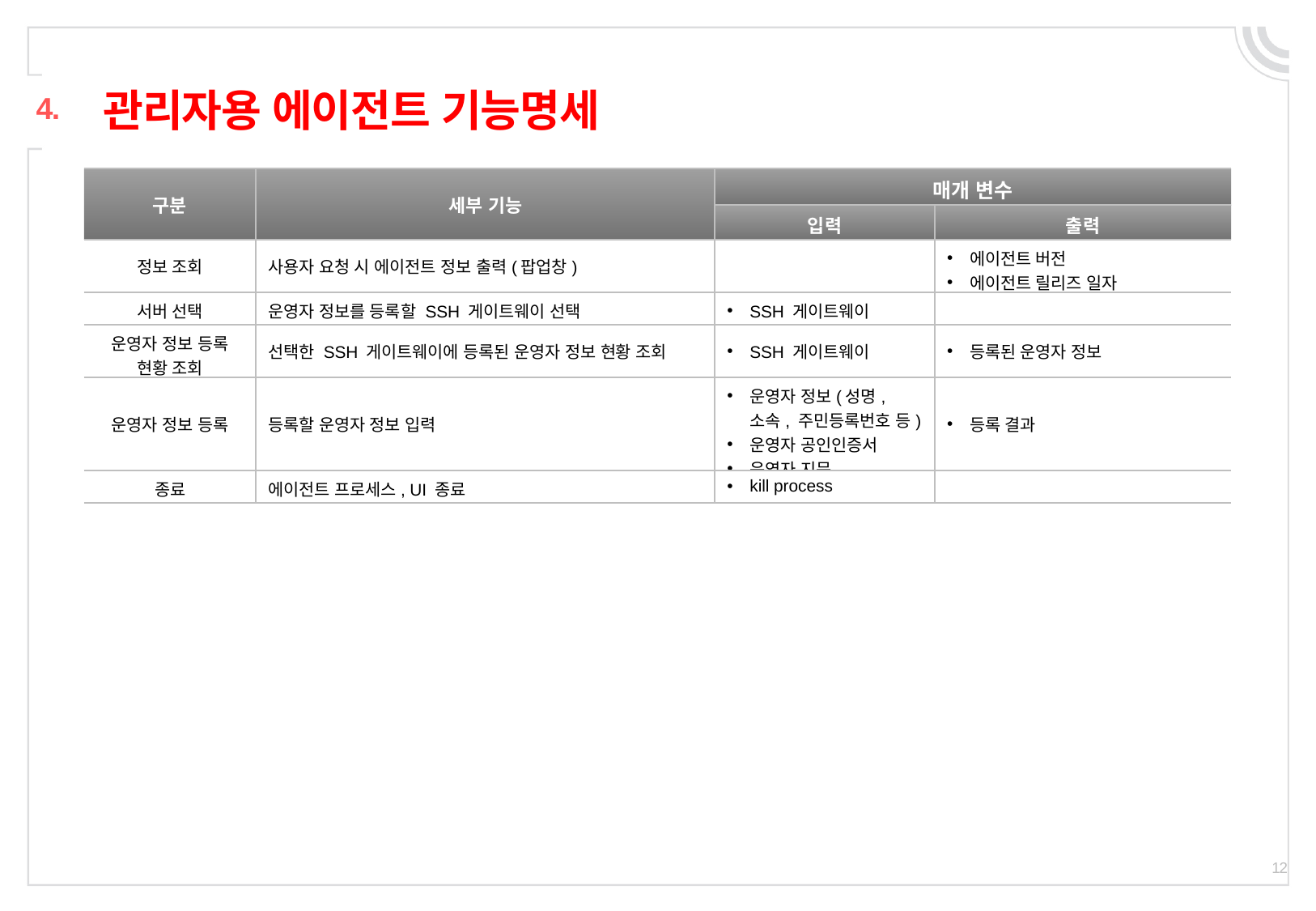

# 관리자용 에이전트 기능명세
4.
| 구분 | 세부 기능 | 매개 변수 |  |
| --- | --- | --- | --- |
|  |  | 입력 | 출력 |
| 정보 조회 | 사용자 요청 시 에이전트 정보 출력(팝업창) |  | 에이전트 버전 에이전트 릴리즈 일자 |
| 서버 선택 | 운영자 정보를 등록할 SSH 게이트웨이 선택 | SSH 게이트웨이 |  |
| 운영자 정보 등록 현황 조회 | 선택한 SSH 게이트웨이에 등록된 운영자 정보 현황 조회 | SSH 게이트웨이 | 등록된 운영자 정보 |
| 운영자 정보 등록 | 등록할 운영자 정보 입력 | 운영자 정보(성명, 소속, 주민등록번호 등) 운영자 공인인증서 운영자 지문 | 등록 결과 |
| 종료 | 에이전트 프로세스, UI 종료 | kill process |  |